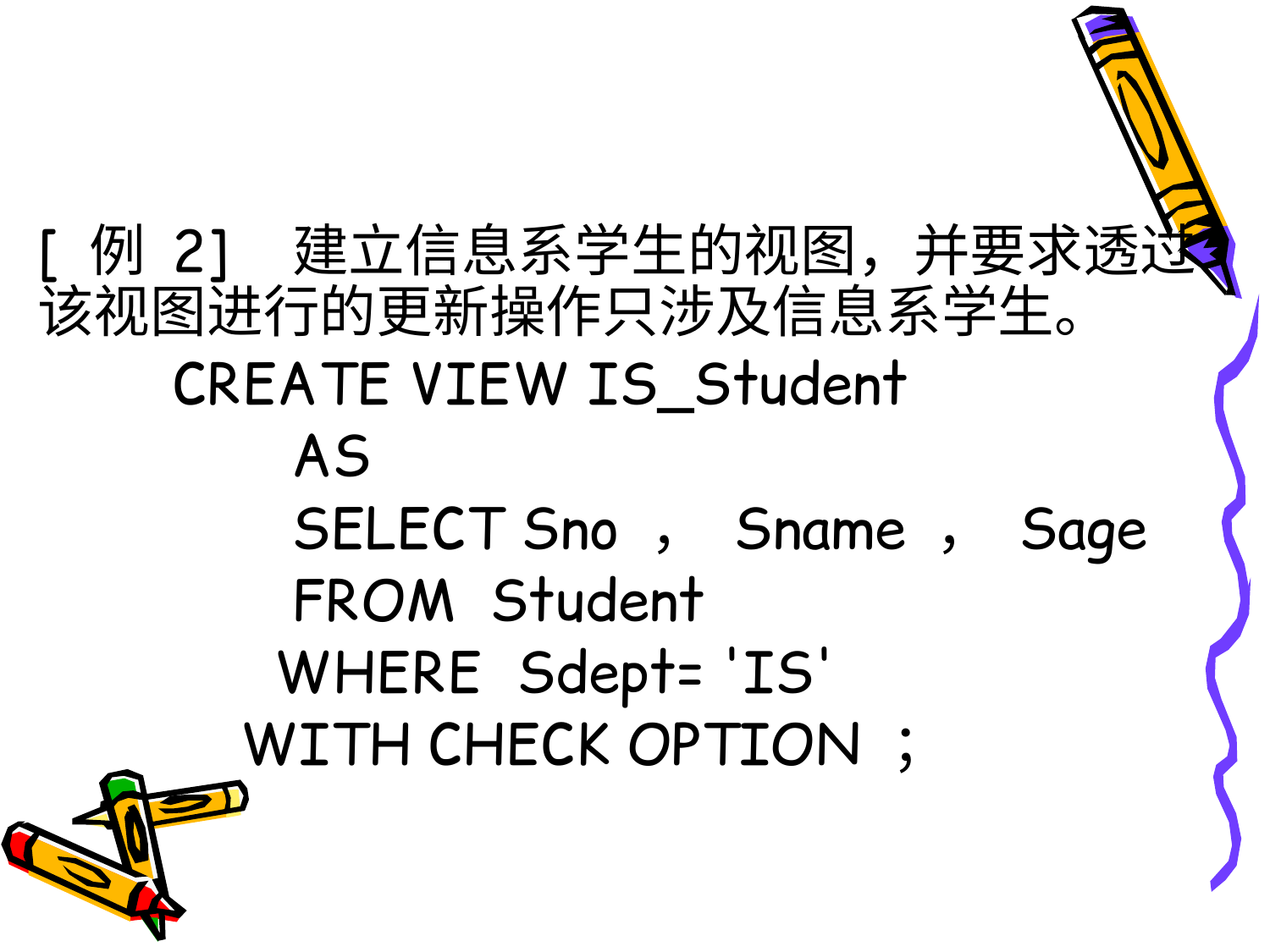

#
[ 例 2]   建立信息系学生的视图，并要求透过该视图进行的更新操作只涉及信息系学生。
        CREATE VIEW IS_Student
               AS
               SELECT Sno ， Sname ， Sage
               FROM  Student
              WHERE  Sdept= 'IS'
            WITH CHECK OPTION ；